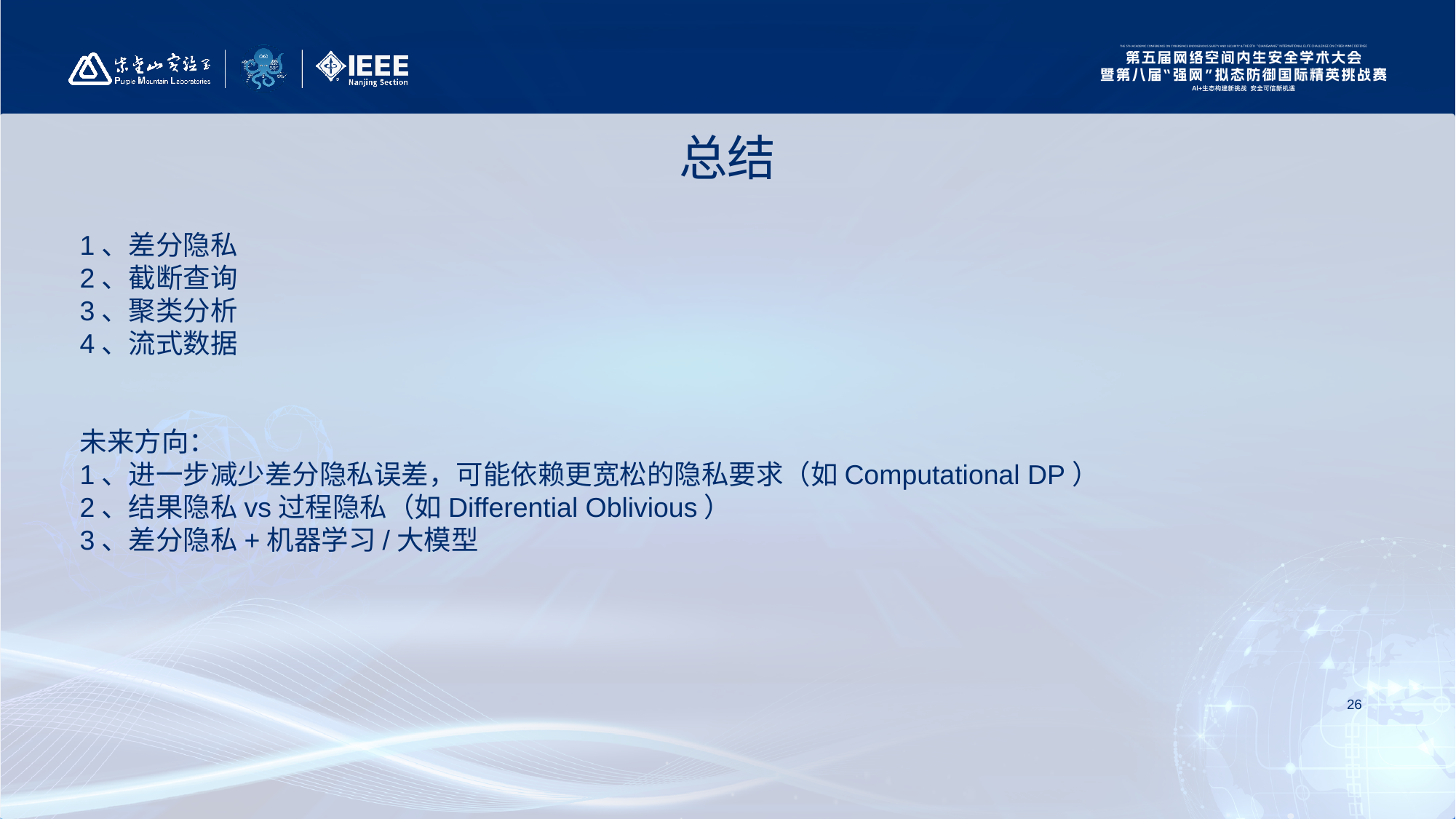

总结
1、差分隐私
2、截断查询
3、聚类分析
4、流式数据

未来方向：
1、进一步减少差分隐私误差，可能依赖更宽松的隐私要求（如Computational DP）
2、结果隐私vs过程隐私（如Differential Oblivious）
3、差分隐私+机器学习/大模型

26